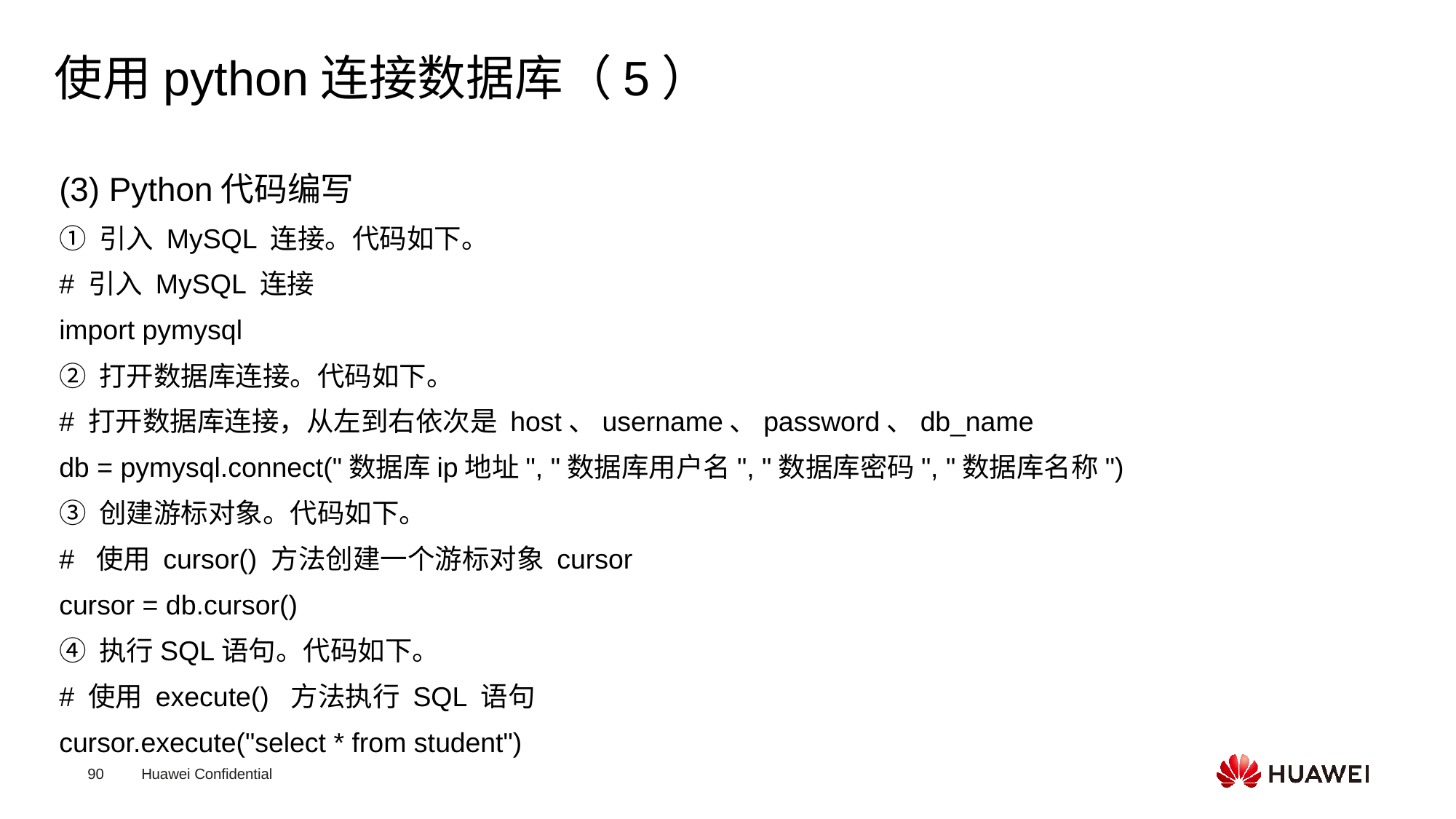

# 使用python连接数据库（5）
(3) Python代码编写
① 引入 MySQL 连接。代码如下。
# 引入 MySQL 连接
import pymysql
② 打开数据库连接。代码如下。
# 打开数据库连接，从左到右依次是 host、username、password、db_name
db = pymysql.connect("数据库ip地址", "数据库用户名", "数据库密码", "数据库名称")
③ 创建游标对象。代码如下。
#  使用 cursor() 方法创建一个游标对象 cursor
cursor = db.cursor()
④ 执行SQL语句。代码如下。
# 使用 execute()  方法执行 SQL 语句
cursor.execute("select * from student")
Text
Text
Text
Text
Text
Text
Text
Text
Text
Text
Text
Text
Text
Text
Text
Text
Text
Text
Text
Text
Text
Text
Text
Text
Text
Text
Text
Text
Text
Text
Text
Text
Text
Text
Text
Text
Text
Text
Text
Text
Text
Text
Text
Text
Text
Text